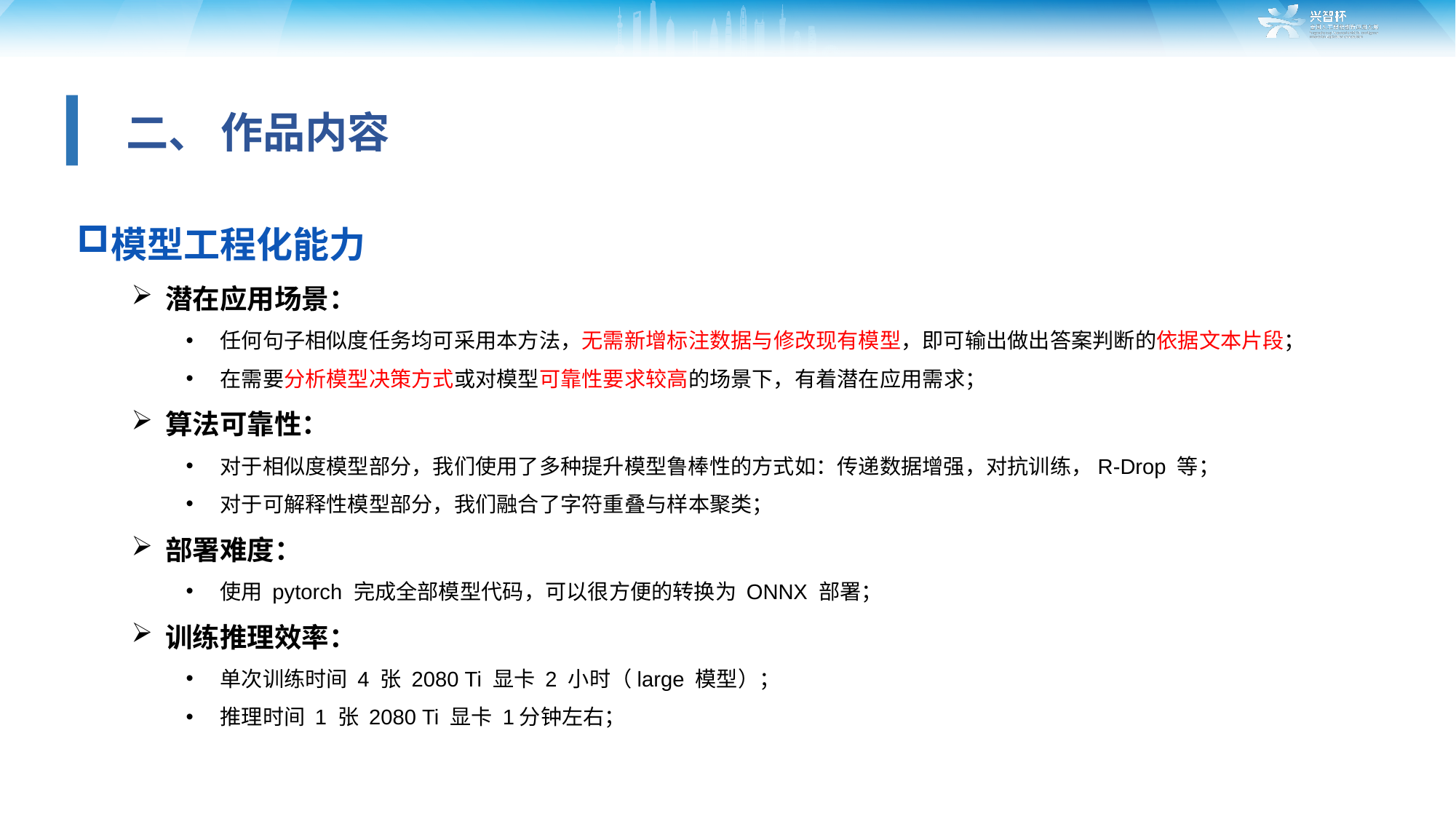

二、 作品内容

模型工程化能力
潜在应用场景：
任何句子相似度任务均可采用本方法，无需新增标注数据与修改现有模型，即可输出做出答案判断的依据文本片段；
在需要分析模型决策方式或对模型可靠性要求较高的场景下，有着潜在应用需求；
算法可靠性：
对于相似度模型部分，我们使用了多种提升模型鲁棒性的方式如：传递数据增强，对抗训练，R-Drop 等；
对于可解释性模型部分，我们融合了字符重叠与样本聚类；
部署难度：
使用 pytorch 完成全部模型代码，可以很方便的转换为 ONNX 部署；
训练推理效率：
单次训练时间 4 张 2080 Ti 显卡 2 小时（large 模型）；
推理时间 1 张 2080 Ti 显卡 1分钟左右；